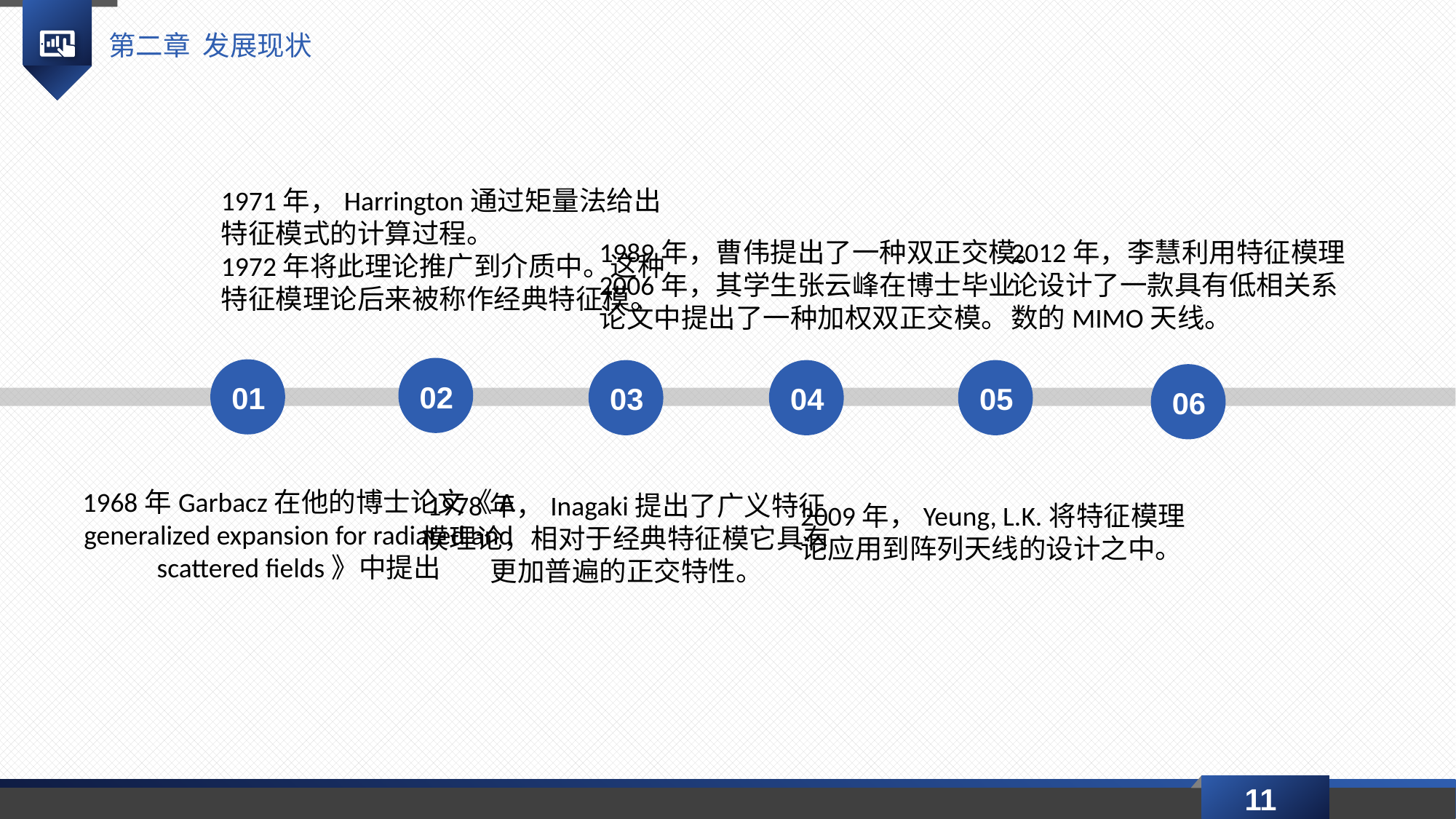

第二章  发展现状

1971年，Harrington通过矩量法给出特征模式的计算过程。
1972年将此理论推广到介质中。这种特征模理论后来被称作经典特征模。
1989年，曹伟提出了一种双正交模。
2006年，其学生张云峰在博士毕业论文中提出了一种加权双正交模。
2012年，李慧利用特征模理论设计了一款具有低相关系数的MIMO天线。

02

01

03

04

05

06
1968年Garbacz在他的博士论文《A generalized expansion for radiated and scattered fields》中提出
1978年，Inagaki提出了广义特征模理论，相对于经典特征模它具有更加普遍的正交特性。
2009年，Yeung, L.K.将特征模理论应用到阵列天线的设计之中。

11